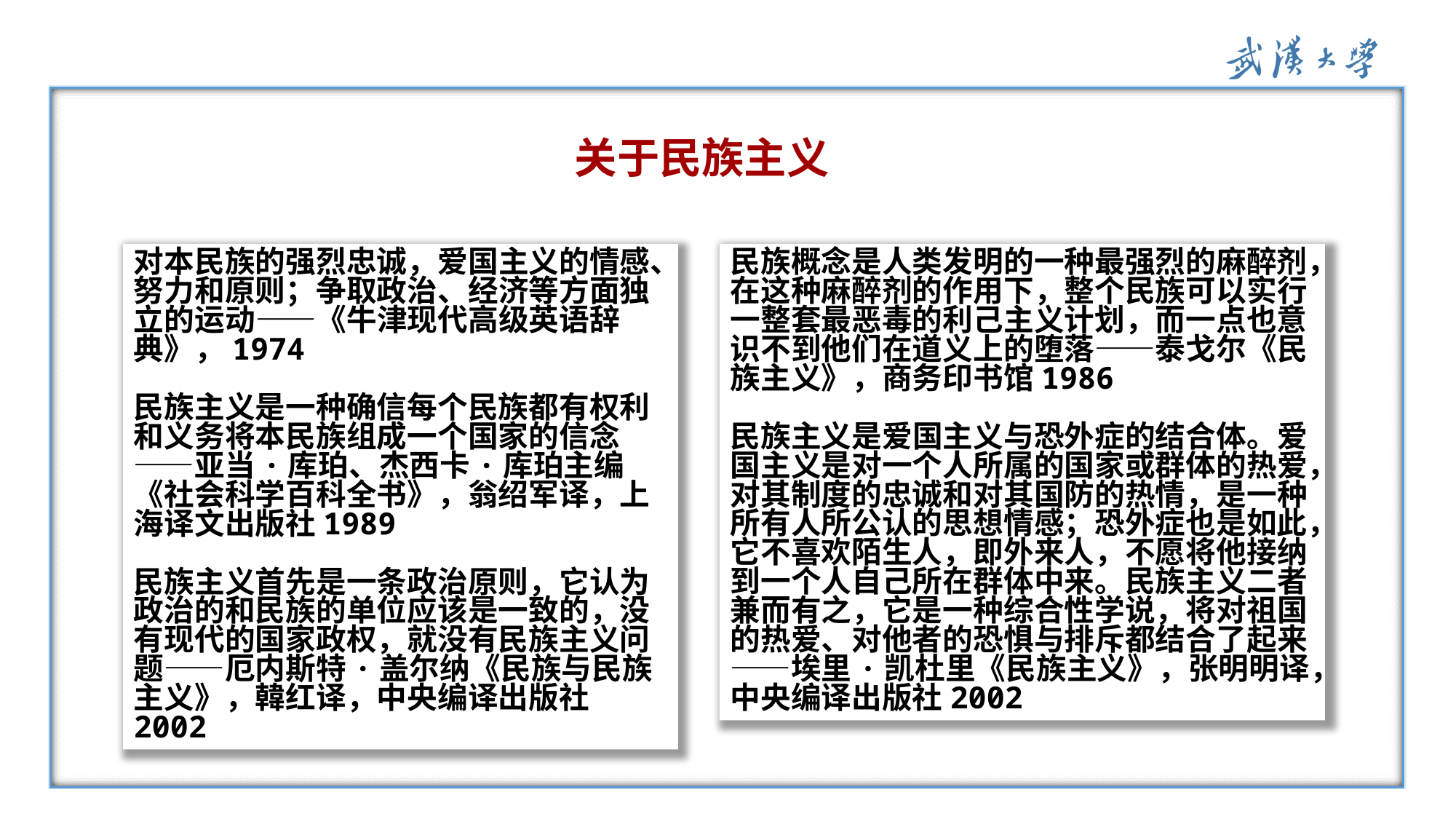

关于民族主义
对本民族的强烈忠诚，爱国主义的情感、努力和原则；争取政治、经济等方面独立的运动——《牛津现代高级英语辞典》，1974

民族主义是一种确信每个民族都有权利和义务将本民族组成一个国家的信念——亚当·库珀、杰西卡·库珀主编《社会科学百科全书》，翁绍军译，上海译文出版社1989

民族主义首先是一条政治原则，它认为政治的和民族的单位应该是一致的，没有现代的国家政权，就没有民族主义问题——厄内斯特·盖尔纳《民族与民族主义》，韓红译，中央编译出版社2002
民族概念是人类发明的一种最强烈的麻醉剂，在这种麻醉剂的作用下，整个民族可以实行一整套最恶毒的利己主义计划，而一点也意识不到他们在道义上的堕落——泰戈尔《民族主义》，商务印书馆1986

民族主义是爱国主义与恐外症的结合体。爱国主义是对一个人所属的国家或群体的热爱，对其制度的忠诚和对其国防的热情，是一种所有人所公认的思想情感；恐外症也是如此，它不喜欢陌生人，即外来人，不愿将他接纳到一个人自己所在群体中来。民族主义二者兼而有之，它是一种综合性学说，将对祖国的热爱、对他者的恐惧与排斥都结合了起来——埃里·凯杜里《民族主义》，张明明译，中央编译出版社2002